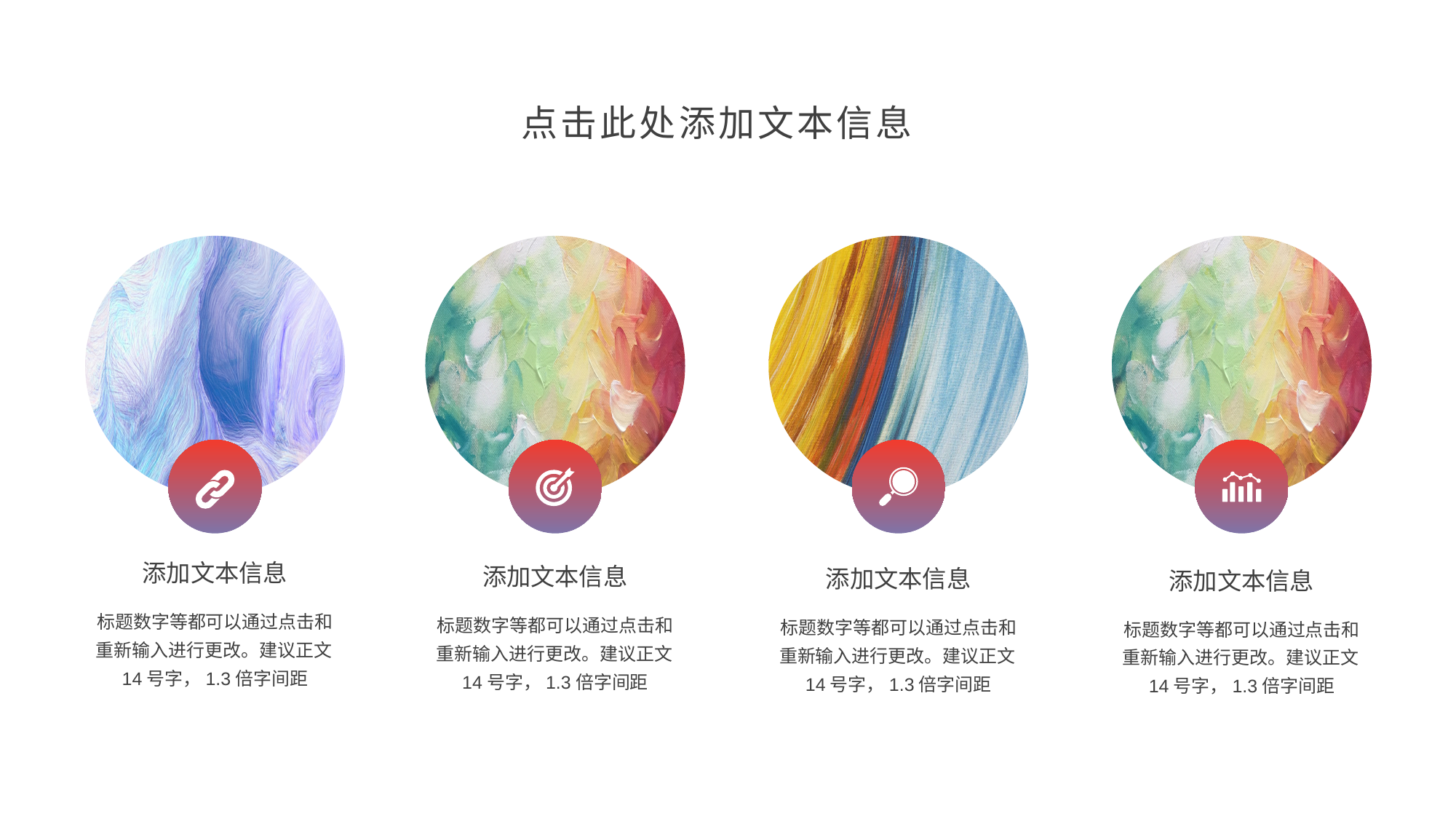

点击此处添加文本信息

添加文本信息
添加文本信息
添加文本信息
添加文本信息
标题数字等都可以通过点击和重新输入进行更改。建议正文14号字，1.3倍字间距
标题数字等都可以通过点击和重新输入进行更改。建议正文14号字，1.3倍字间距
标题数字等都可以通过点击和重新输入进行更改。建议正文14号字，1.3倍字间距
标题数字等都可以通过点击和重新输入进行更改。建议正文14号字，1.3倍字间距